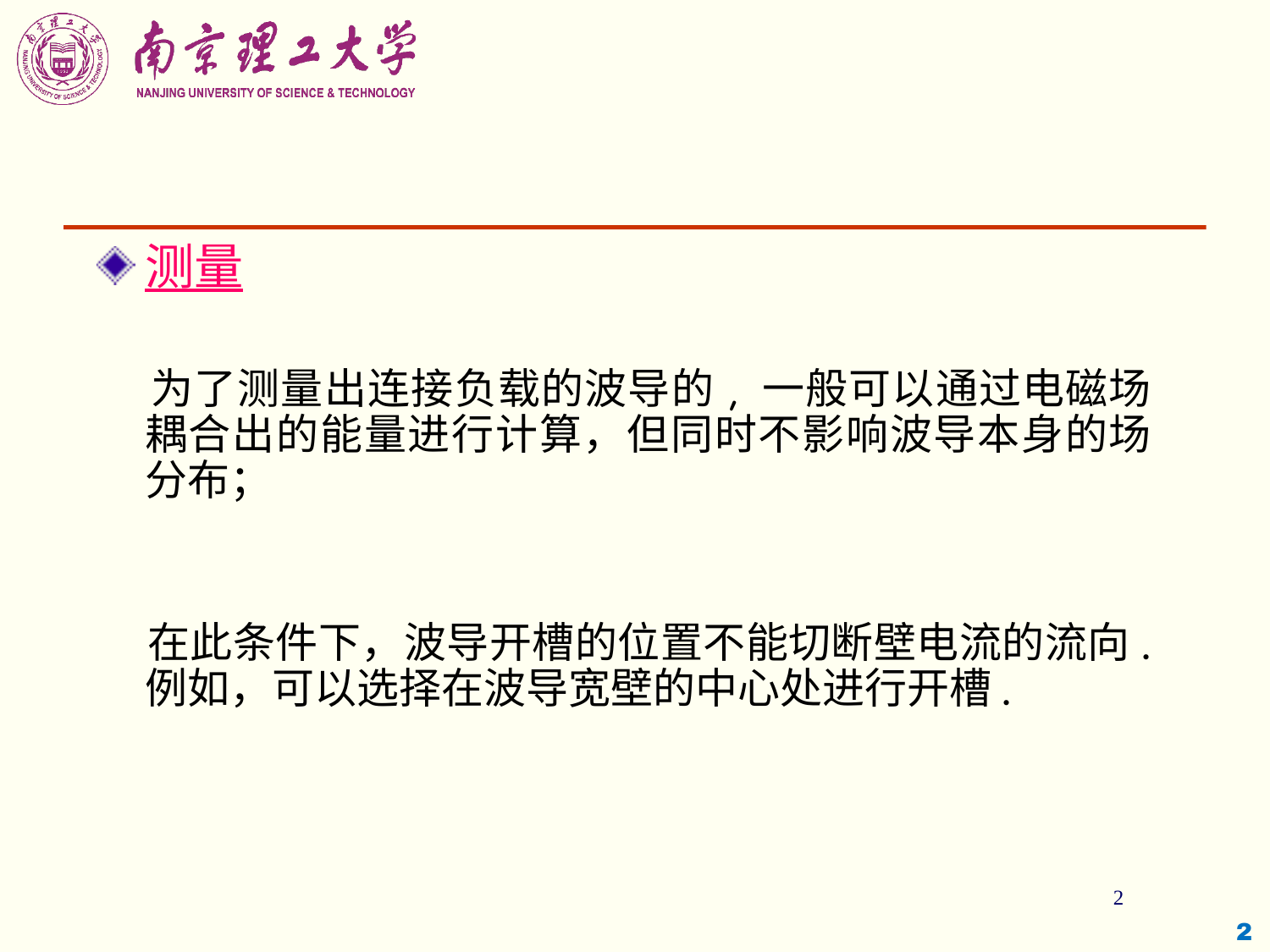

测量

    为了测量出连接负载的波导的, 一般可以通过电磁场耦合出的能量进行计算，但同时不影响波导本身的场分布；

    在此条件下，波导开槽的位置不能切断壁电流的流向. 例如，可以选择在波导宽壁的中心处进行开槽.

2